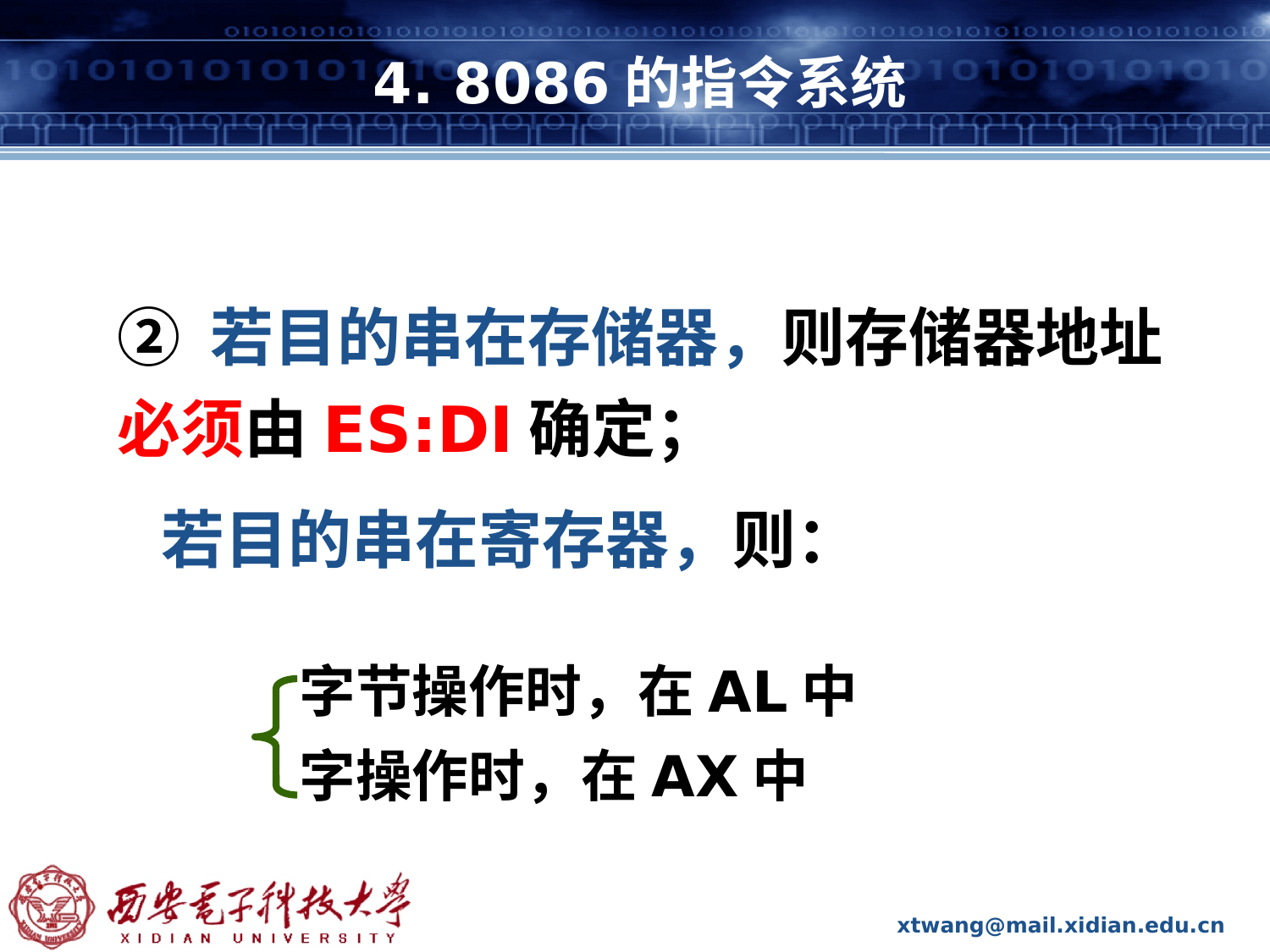

# 4. 8086的指令系统
② 若目的串在存储器，则存储器地址必须由ES:DI确定；
  若目的串在寄存器，则：
字节操作时，在AL中

字操作时，在AX中